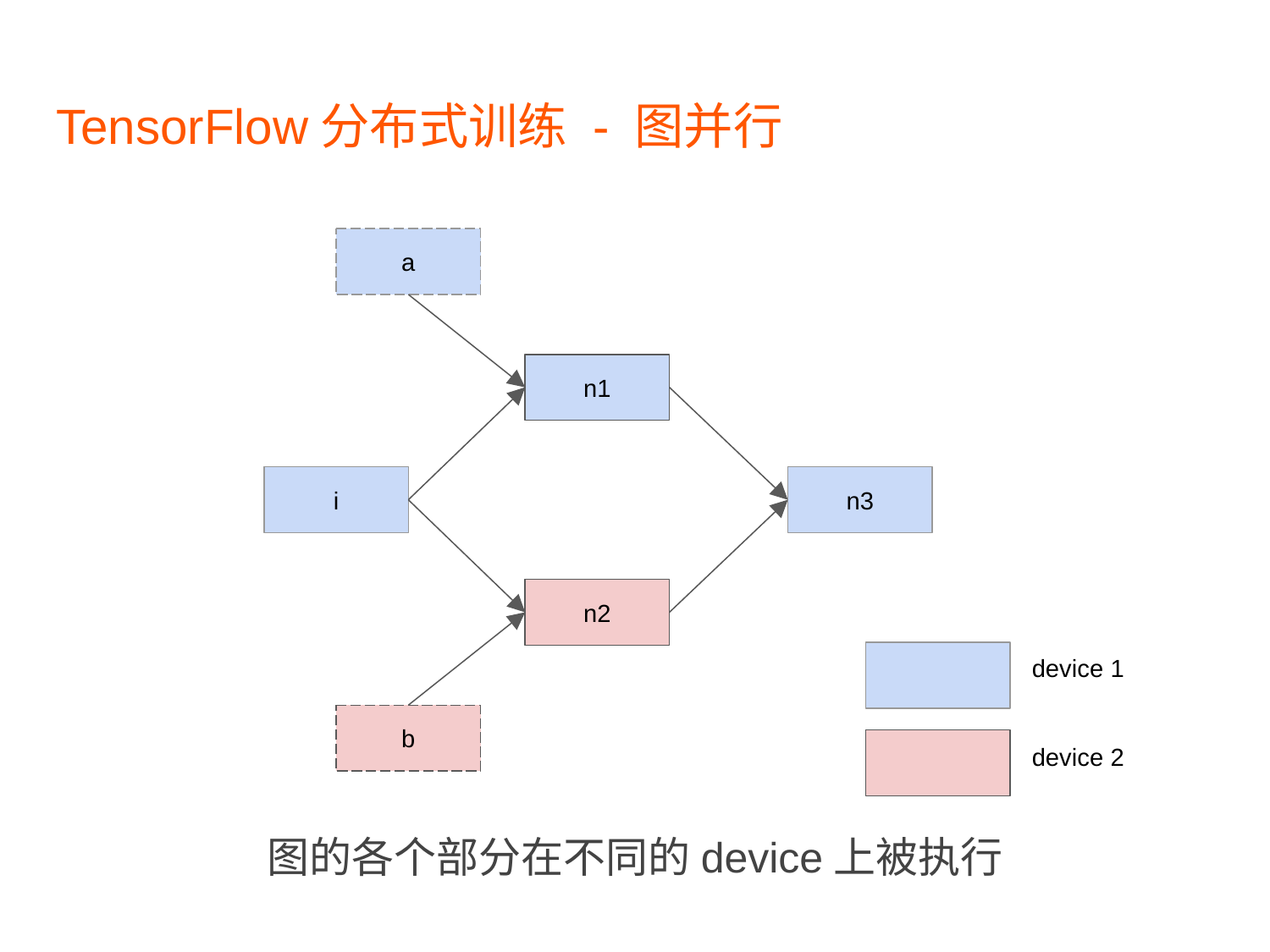

# TensorFlow分布式训练 - 图并行

a
n1
i
n3
n2
device 1

b
device 2

图的各个部分在不同的device上被执行